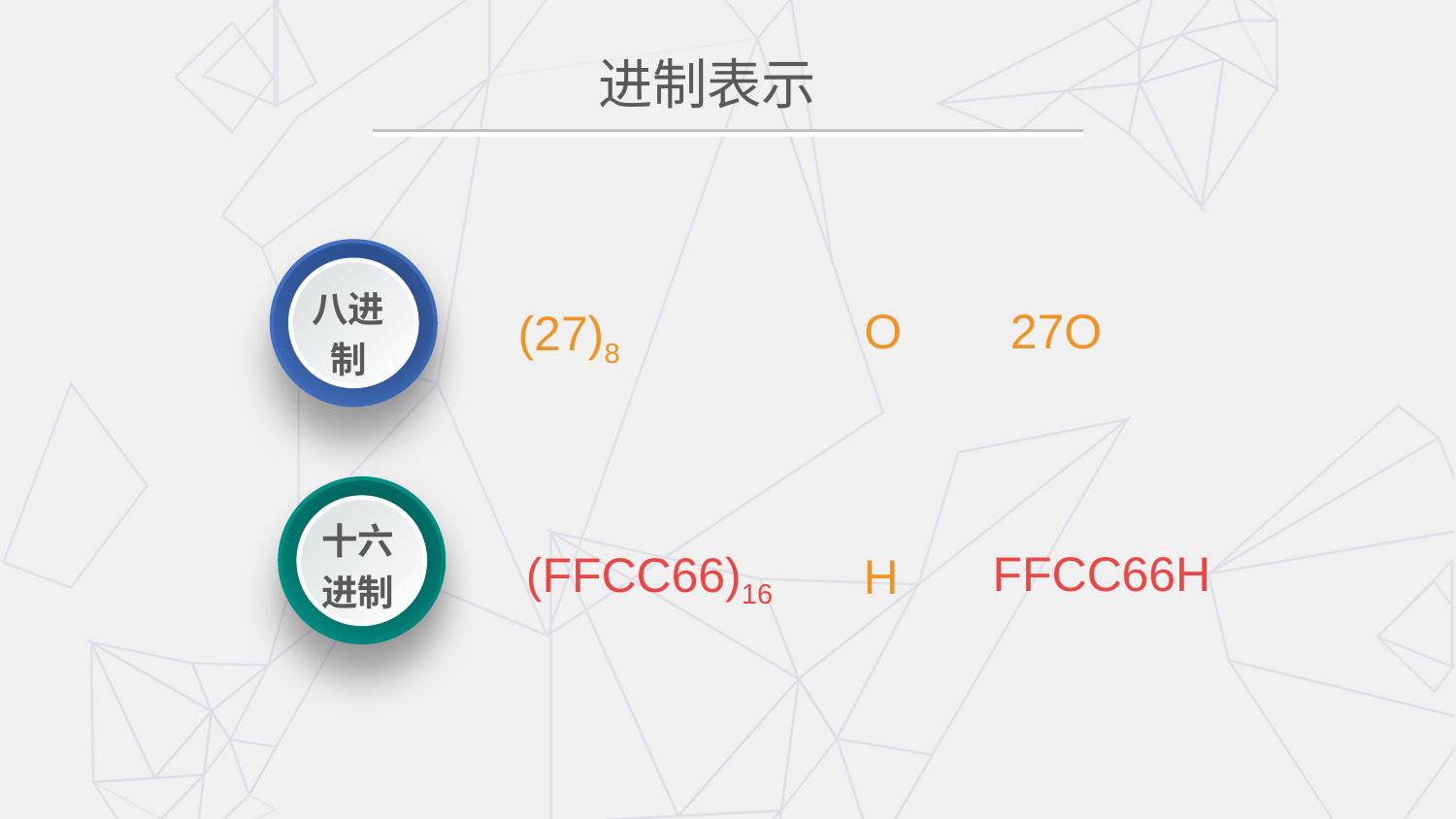

# 进制表示

八进制
(27)8
O
27O

十六
进制
(FFCC66)16
FFCC66H
H